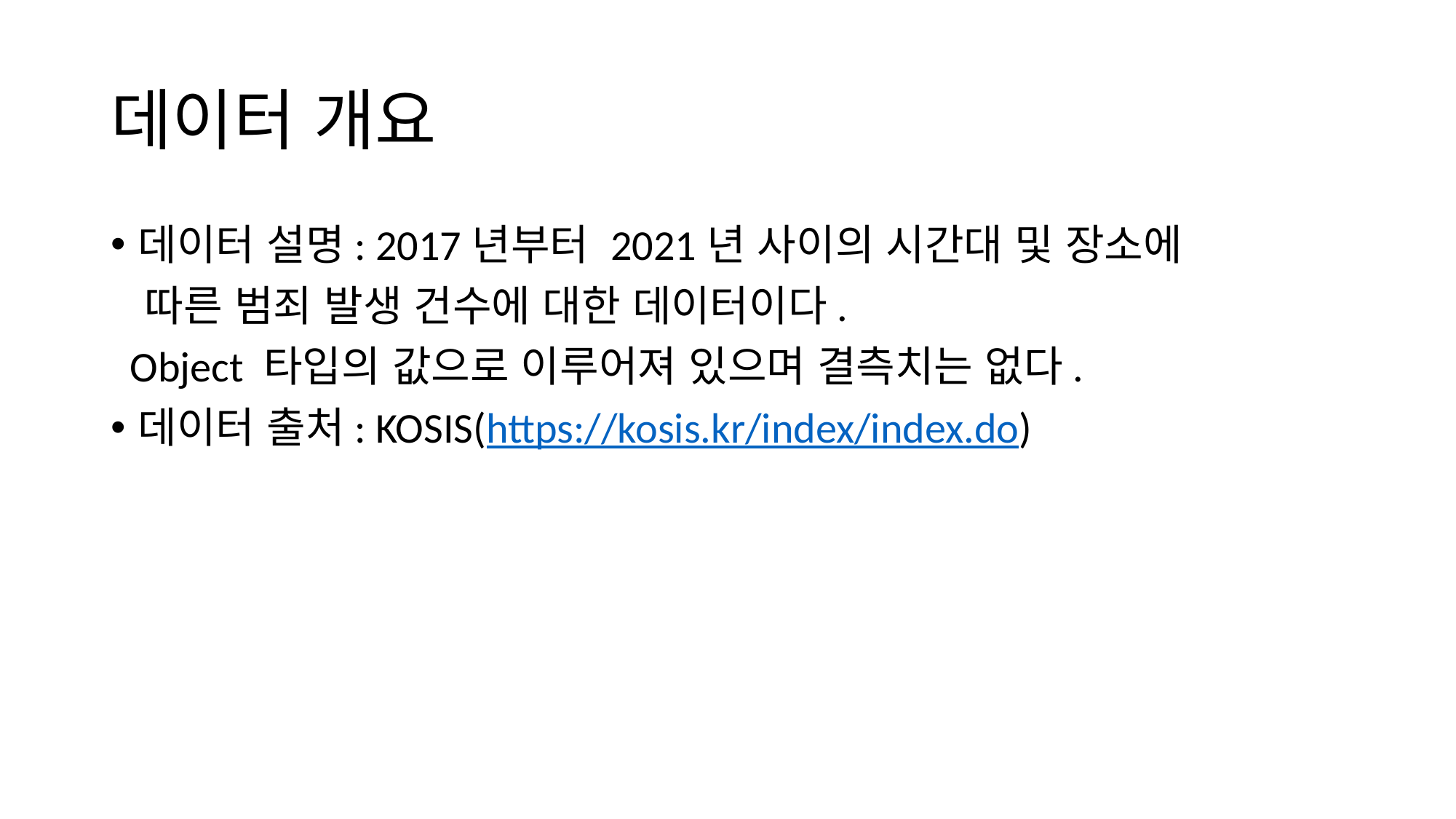

# 데이터 개요
데이터 설명: 2017년부터 2021년 사이의 시간대 및 장소에
  따른 범죄 발생 건수에 대한 데이터이다.
  Object 타입의 값으로 이루어져 있으며 결측치는 없다.
데이터 출처: KOSIS(https://kosis.kr/index/index.do)